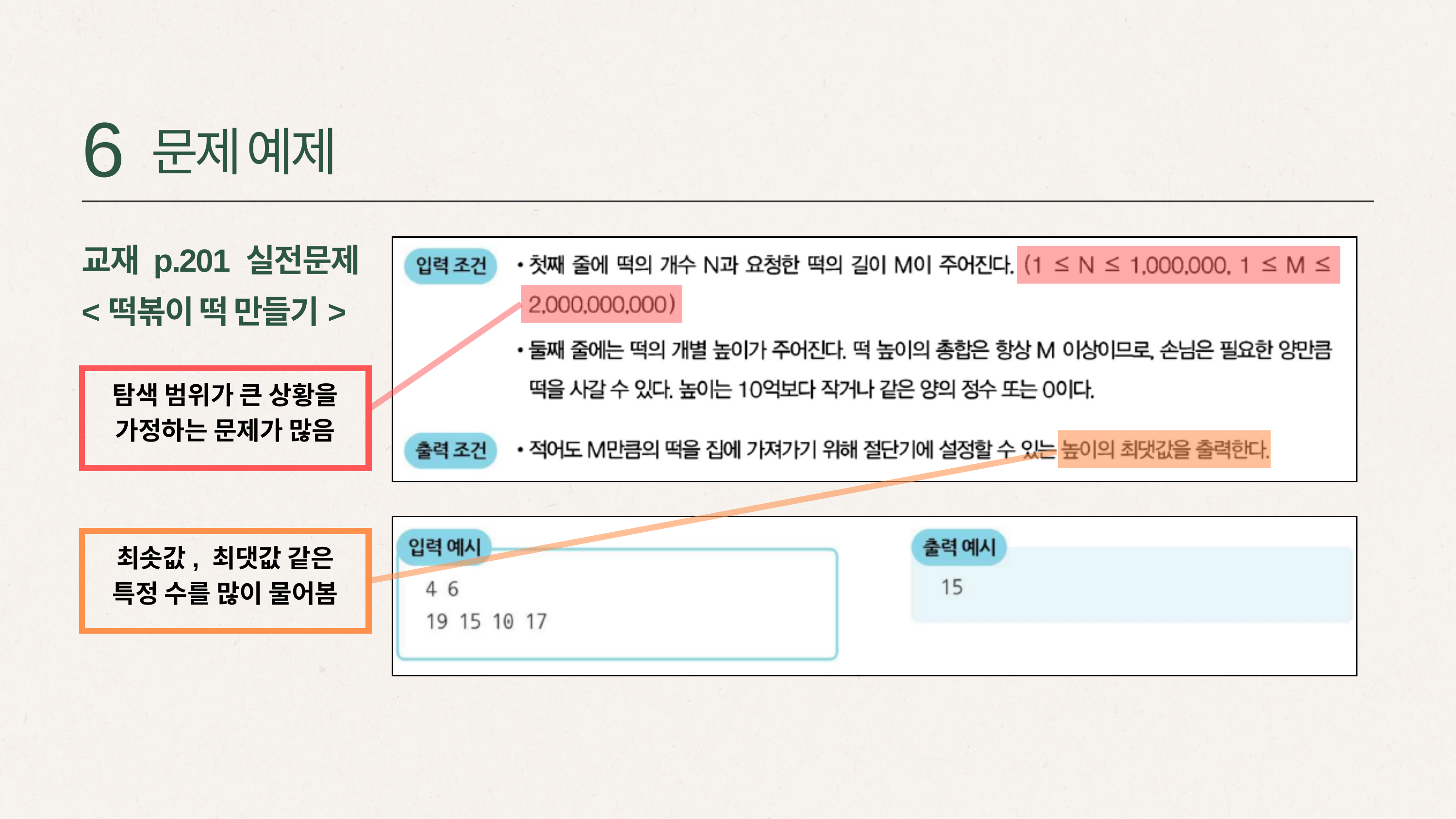

6
문제 예제

교재 p.201 실전문제
<떡볶이 떡 만들기>

탐색 범위가 큰 상황을
가정하는 문제가 많음

최솟값, 최댓값 같은
특정 수를 많이 물어봄